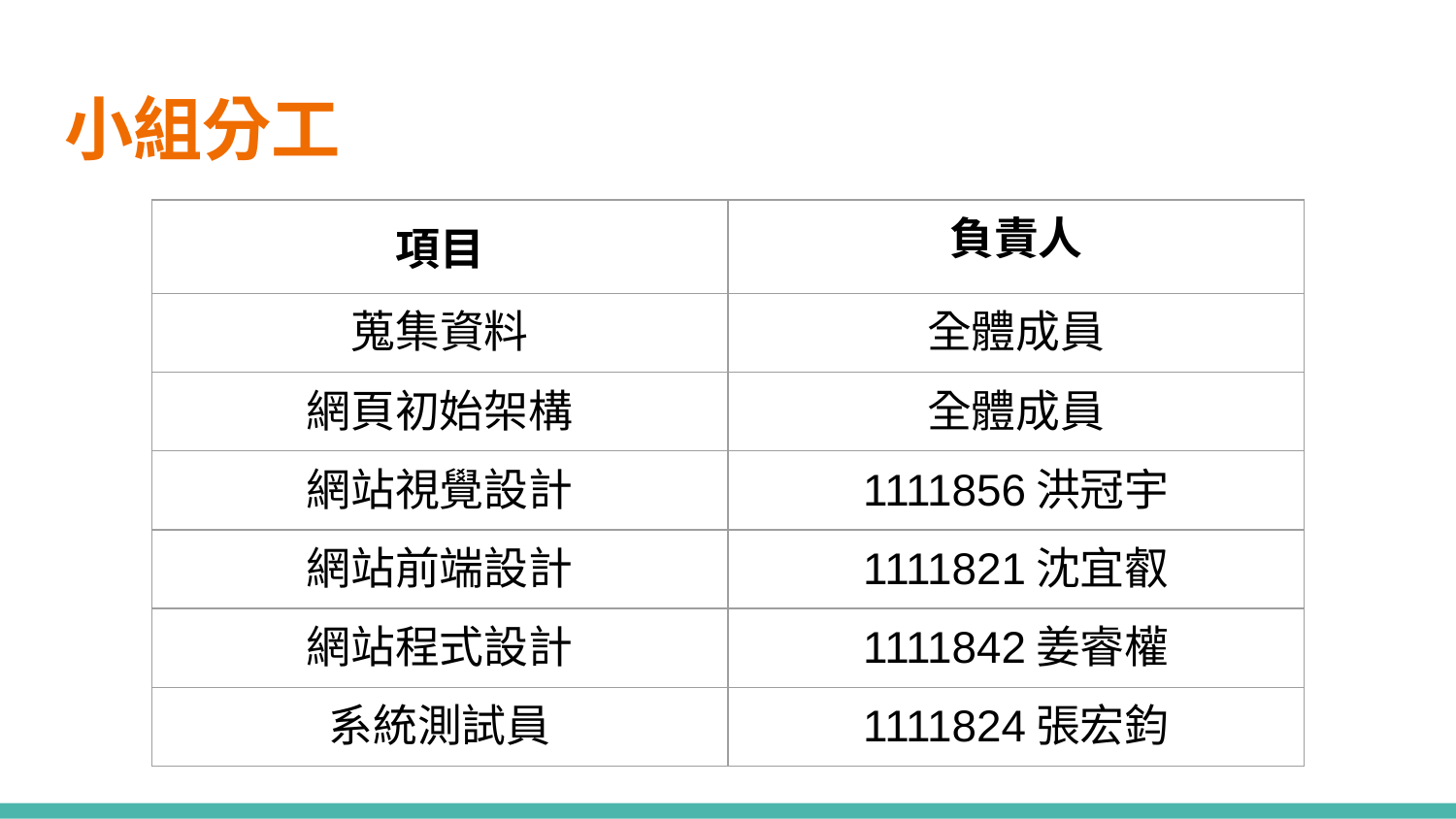

# 小組分工
| 項目 | 負責人 |
| --- | --- |
| 蒐集資料 | 全體成員 |
| 網頁初始架構 | 全體成員 |
| 網站視覺設計 | 1111856洪冠宇 |
| 網站前端設計 | 1111821沈宜叡 |
| 網站程式設計 | 1111842姜睿權 |
| 系統測試員 | 1111824張宏鈞 |